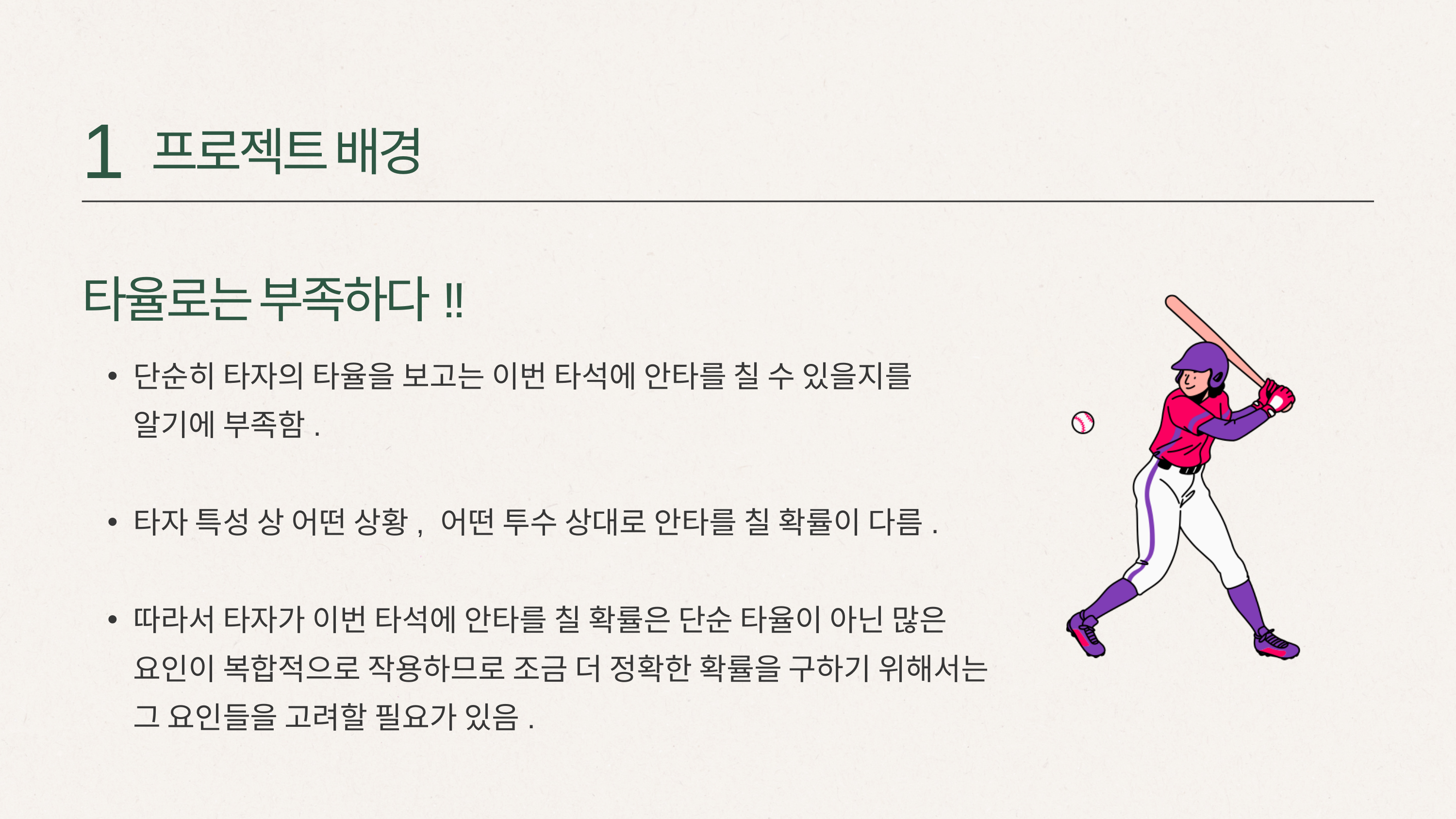

1
프로젝트 배경

타율로는 부족하다!!

단순히 타자의 타율을 보고는 이번 타석에 안타를 칠 수 있을지를 알기에 부족함.

타자 특성 상 어떤 상황, 어떤 투수 상대로 안타를 칠 확률이 다름.

따라서 타자가 이번 타석에 안타를 칠 확률은 단순 타율이 아닌 많은 요인이 복합적으로 작용하므로 조금 더 정확한 확률을 구하기 위해서는 그 요인들을 고려할 필요가 있음.